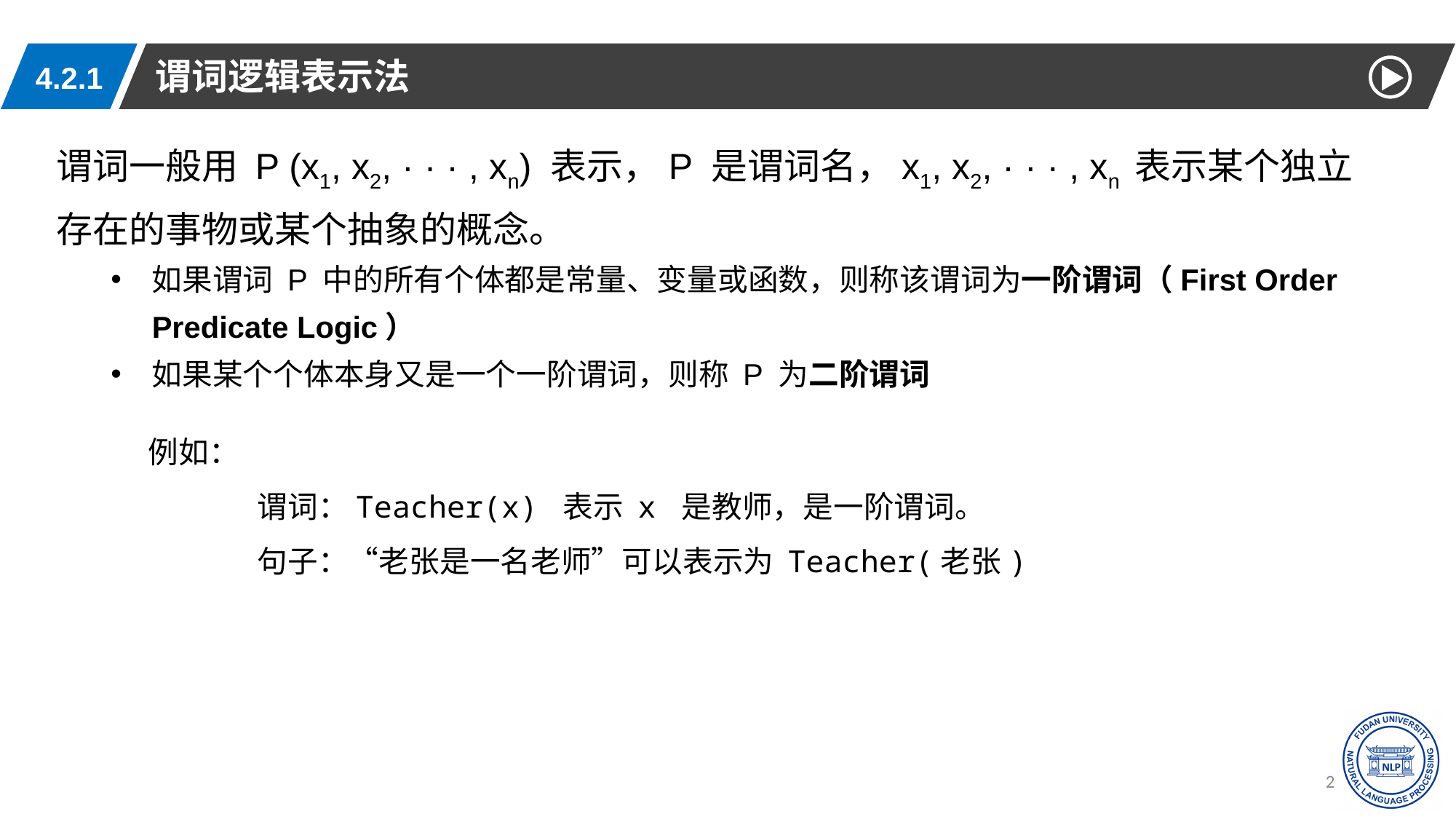

谓词逻辑表示法
4.2.1

谓词一般用 P (x1, x2, · · · , xn) 表示，P 是谓词名，x1, x2, · · · , xn 表示某个独立存在的事物或某个抽象的概念。
如果谓词 P 中的所有个体都是常量、变量或函数，则称该谓词为一阶谓词（First Order Predicate Logic）
如果某个个体本身又是一个一阶谓词，则称 P 为二阶谓词
例如：
	谓词：Teacher(x) 表示 x 是教师，是一阶谓词。
	句子：“老张是一名老师”可以表示为 Teacher(老张)
23